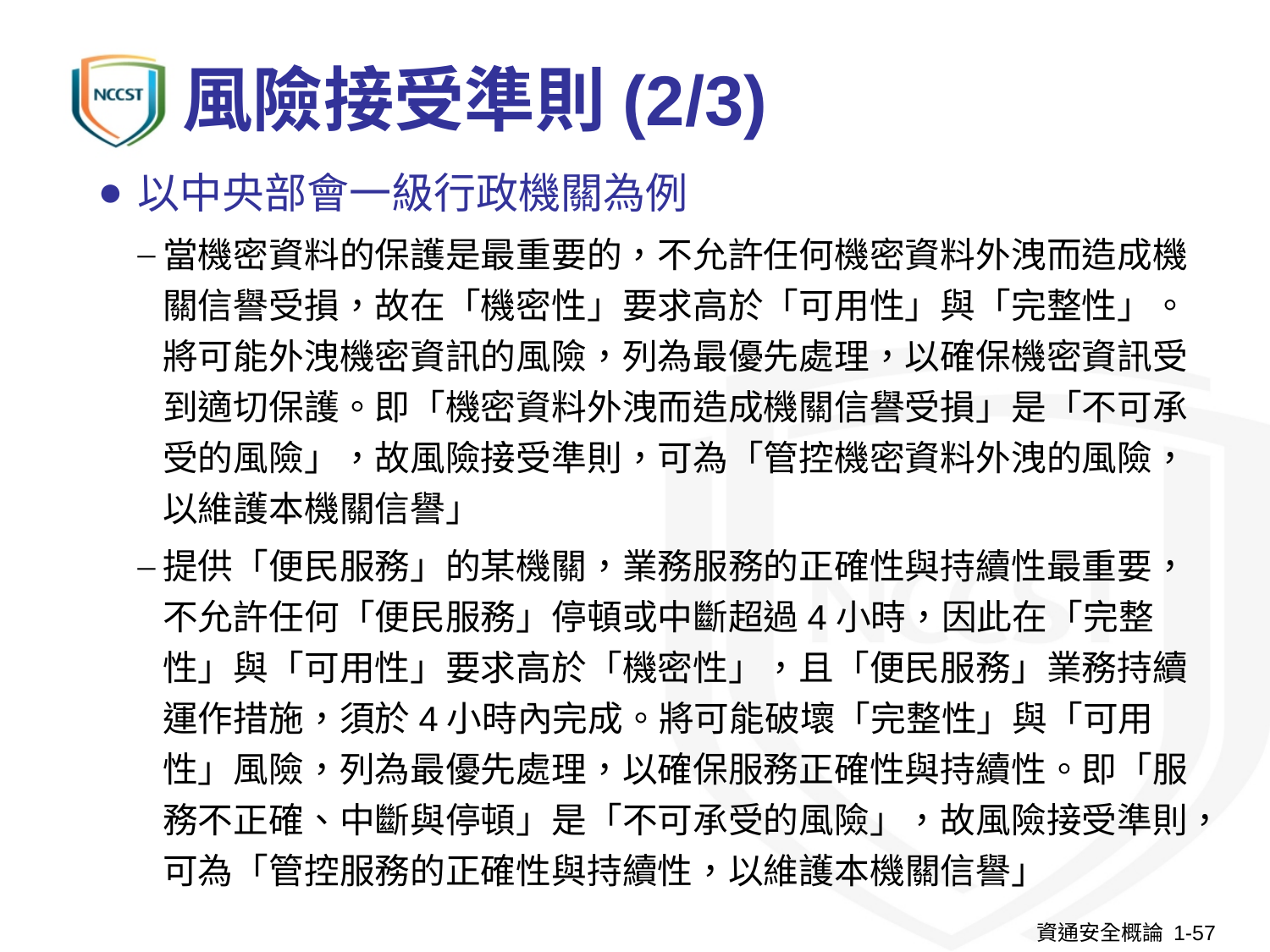

# 風險接受準則(2/3)
以中央部會一級行政機關為例
當機密資料的保護是最重要的，不允許任何機密資料外洩而造成機關信譽受損，故在「機密性」要求高於「可用性」與「完整性」。將可能外洩機密資訊的風險，列為最優先處理，以確保機密資訊受到適切保護。即「機密資料外洩而造成機關信譽受損」是「不可承受的風險」，故風險接受準則，可為「管控機密資料外洩的風險，以維護本機關信譽」
提供「便民服務」的某機關，業務服務的正確性與持續性最重要，不允許任何「便民服務」停頓或中斷超過4小時，因此在「完整性」與「可用性」要求高於「機密性」，且「便民服務」業務持續運作措施，須於4小時內完成。將可能破壞「完整性」與「可用性」風險，列為最優先處理，以確保服務正確性與持續性。即「服務不正確、中斷與停頓」是「不可承受的風險」，故風險接受準則，可為「管控服務的正確性與持續性，以維護本機關信譽」